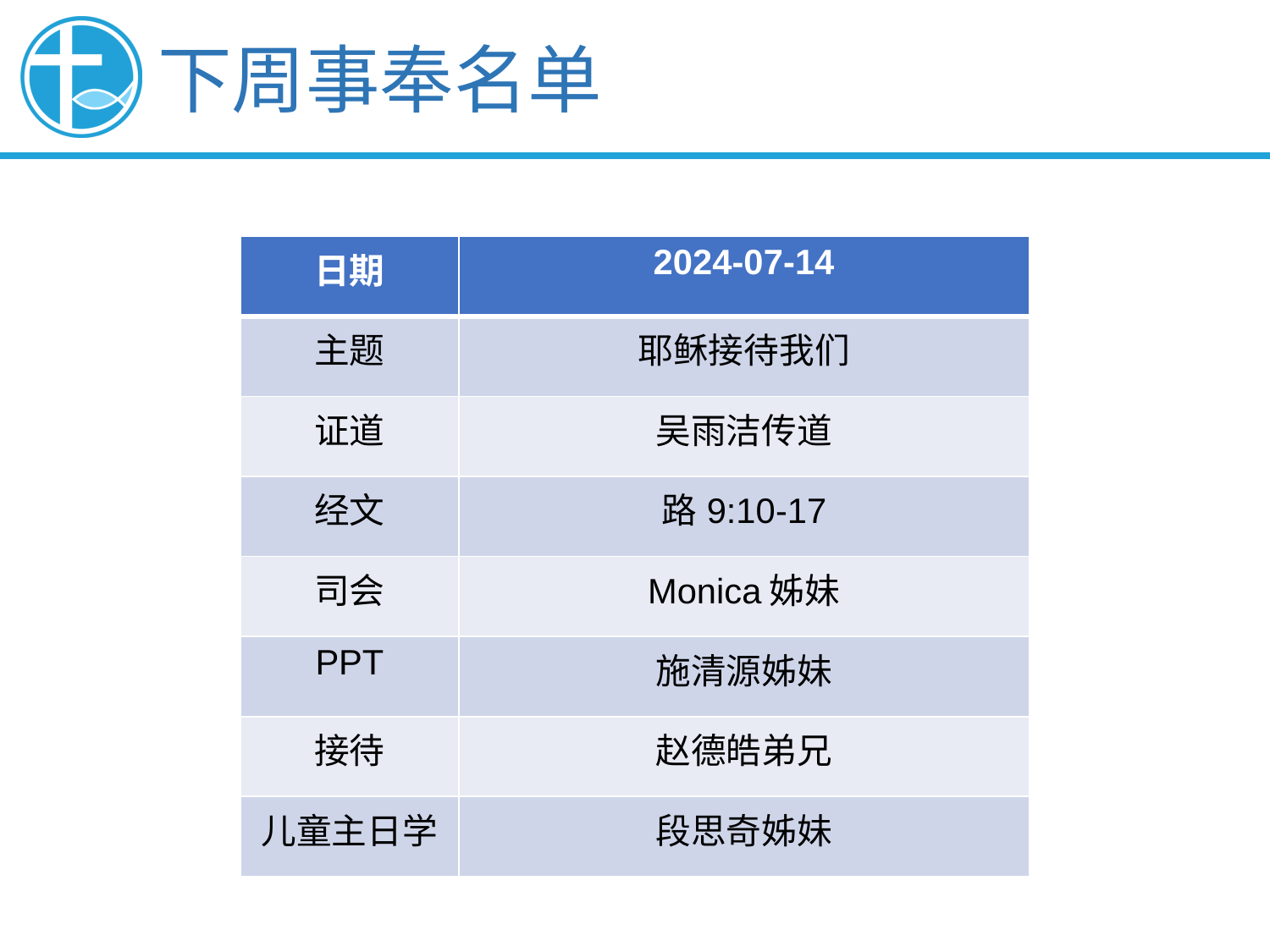

下周事奉名单
| 日期 | 2024-07-14 |
| --- | --- |
| 主题 | 耶稣接待我们 |
| 证道 | 吴雨洁传道 |
| 经文 | 路9:10-17 |
| 司会 | Monica姊妹 |
| PPT | 施清源姊妹 |
| 接待 | 赵德皓弟兄 |
| 儿童主日学 | 段思奇姊妹 |